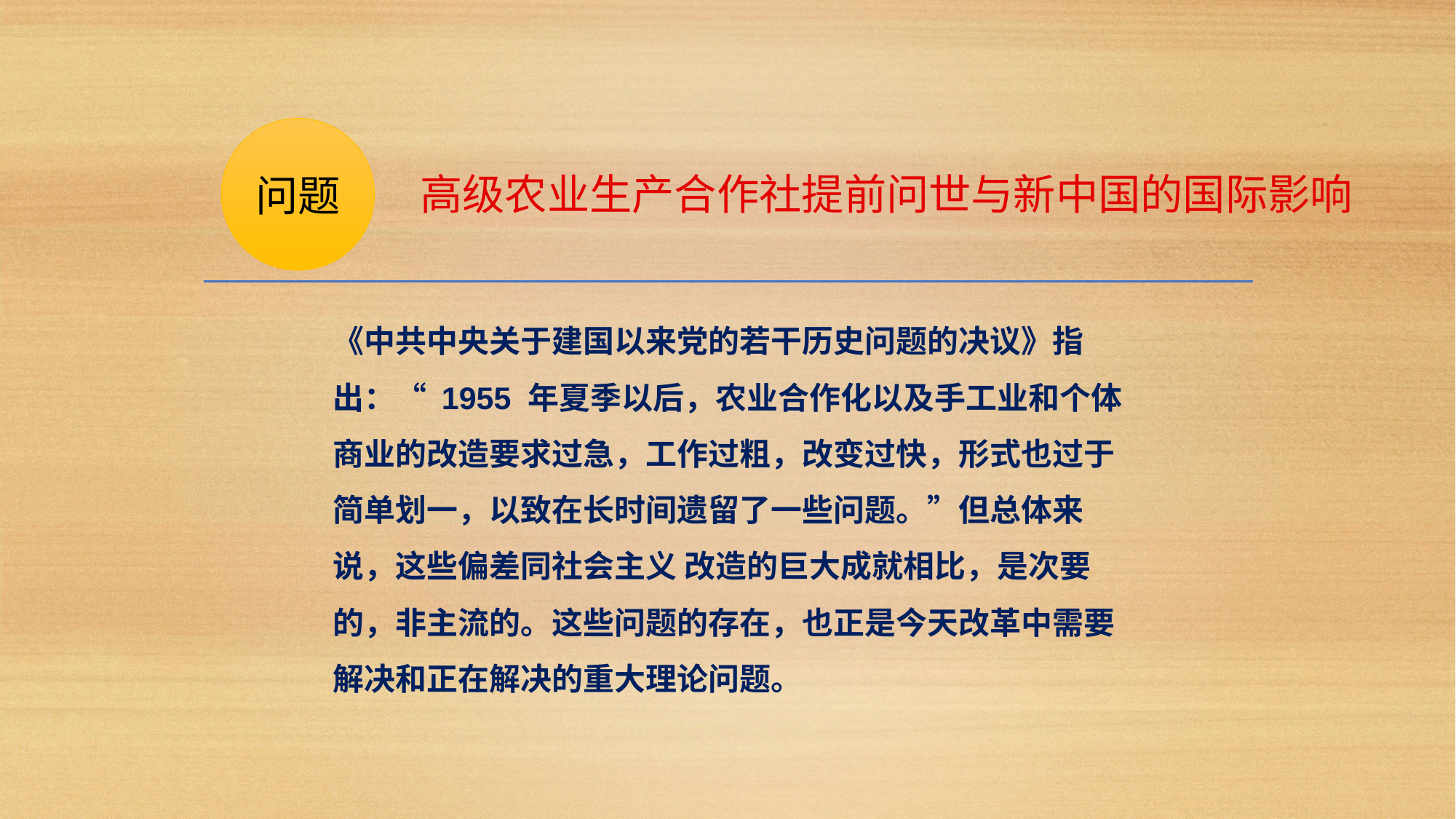

问题
# 高级农业生产合作社提前问世与新中国的国际影响
《中共中央关于建国以来党的若干历史问题的决议》指出：“ 1955 年夏季以后，农业合作化以及手工业和个体商业的改造要求过急，工作过粗，改变过快，形式也过于简单划一，以致在长时间遗留了一些问题。”但总体来说，这些偏差同社会主义 改造的巨大成就相比，是次要的，非主流的。这些问题的存在，也正是今天改革中需要解决和正在解决的重大理论问题。